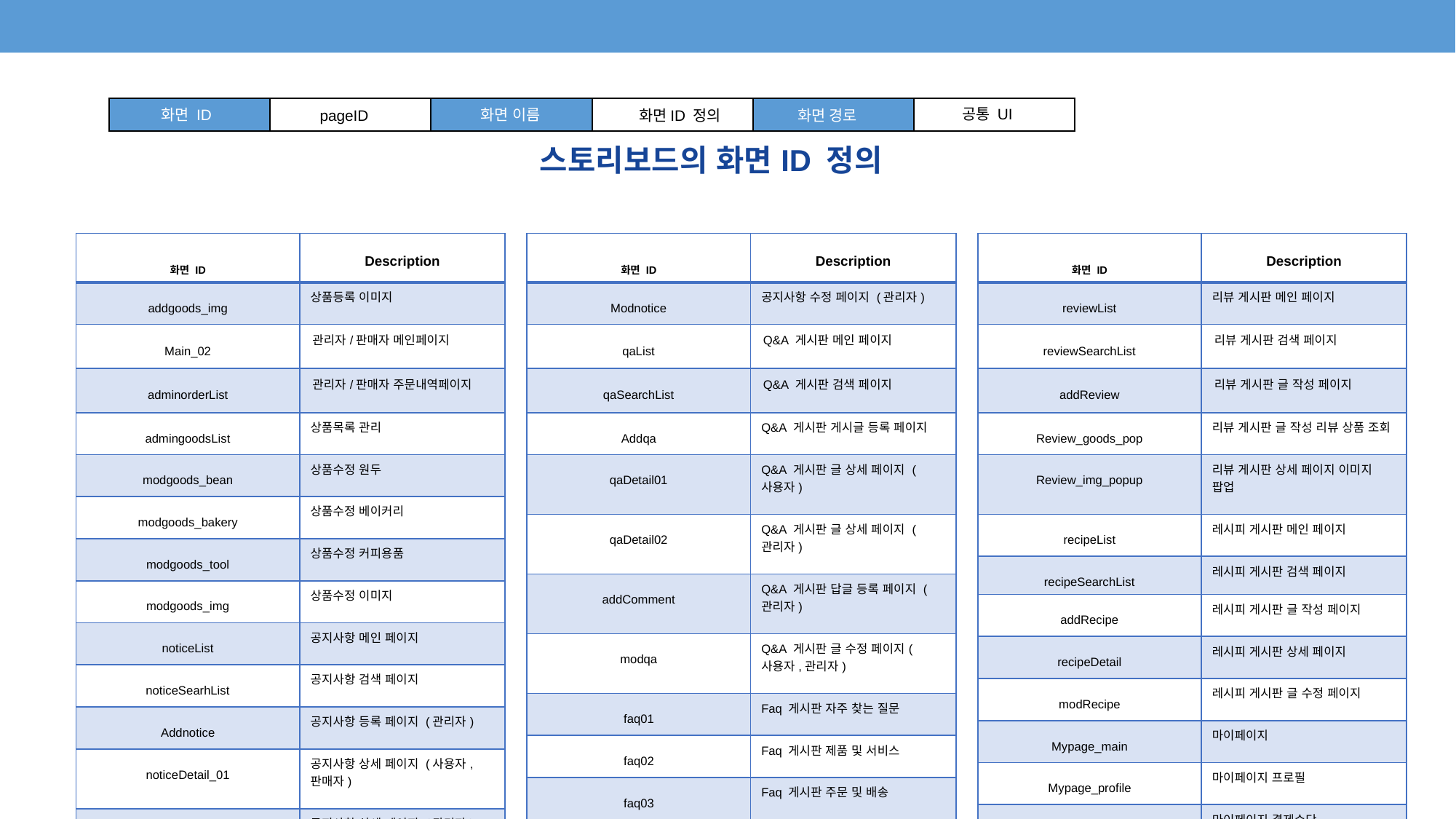

공통 UI
화면 이름
화면 ID
pageID
화면 경로
화면ID 정의
# 스토리보드의 화면ID 정의
| 화면 ID | Description |
| --- | --- |
| reviewList | 리뷰 게시판 메인 페이지 |
| reviewSearchList | 리뷰 게시판 검색 페이지 |
| addReview | 리뷰 게시판 글 작성 페이지 |
| Review\_goods\_pop | 리뷰 게시판 글 작성 리뷰 상품 조회 |
| Review\_img\_popup | 리뷰 게시판 상세 페이지 이미지 팝업 |
| recipeList | 레시피 게시판 메인 페이지 |
| recipeSearchList | 레시피 게시판 검색 페이지 |
| addRecipe | 레시피 게시판 글 작성 페이지 |
| recipeDetail | 레시피 게시판 상세 페이지 |
| modRecipe | 레시피 게시판 글 수정 페이지 |
| Mypage\_main | 마이페이지 |
| Mypage\_profile | 마이페이지 프로필 |
| Mypage\_paymethod | 마이페이지 결제수단 |
| 화면 ID | Description |
| --- | --- |
| Modnotice | 공지사항 수정 페이지 (관리자) |
| qaList | Q&A 게시판 메인 페이지 |
| qaSearchList | Q&A 게시판 검색 페이지 |
| Addqa | Q&A 게시판 게시글 등록 페이지 |
| qaDetail01 | Q&A 게시판 글 상세 페이지 (사용자) |
| qaDetail02 | Q&A 게시판 글 상세 페이지 (관리자) |
| addComment | Q&A 게시판 답글 등록 페이지 (관리자) |
| modqa | Q&A 게시판 글 수정 페이지(사용자,관리자) |
| faq01 | Faq 게시판 자주 찾는 질문 |
| faq02 | Faq 게시판 제품 및 서비스 |
| faq03 | Faq 게시판 주문 및 배송 |
| faq04 | Faq 게시판 교환 및 반품 |
| 화면 ID | Description |
| --- | --- |
| addgoods\_img | 상품등록 이미지 |
| Main\_02 | 관리자/판매자 메인페이지 |
| adminorderList | 관리자/판매자 주문내역페이지 |
| admingoodsList | 상품목록 관리 |
| modgoods\_bean | 상품수정 원두 |
| modgoods\_bakery | 상품수정 베이커리 |
| modgoods\_tool | 상품수정 커피용품 |
| modgoods\_img | 상품수정 이미지 |
| noticeList | 공지사항 메인 페이지 |
| noticeSearhList | 공지사항 검색 페이지 |
| Addnotice | 공지사항 등록 페이지 (관리자) |
| noticeDetail\_01 | 공지사항 상세 페이지 (사용자,판매자) |
| noticeDetail\_02 | 공지사항 상세 페이지 (관리자) |